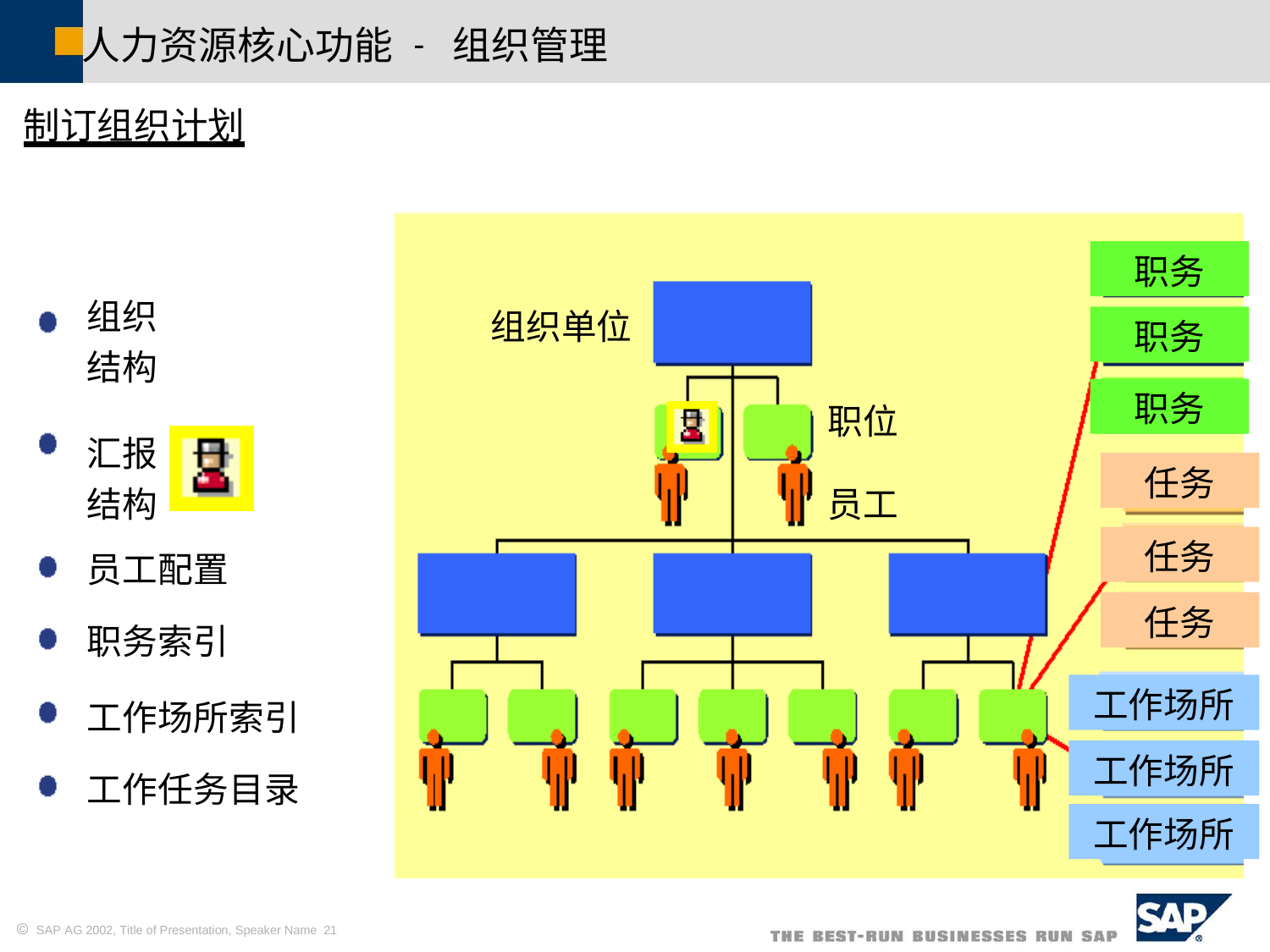

人力资源核心功能
-
组织管理
制订组织计划

职务

组织 结构

组织单位

职务

职务

职位

汇报 结构

任务

员工

任务

员工配置

任务

职务索引

工作场所

工作场所索引

工作场所

工作任务目录

工作场所
©  SAP AG 2002, Title of Presentation, Speaker Name  21